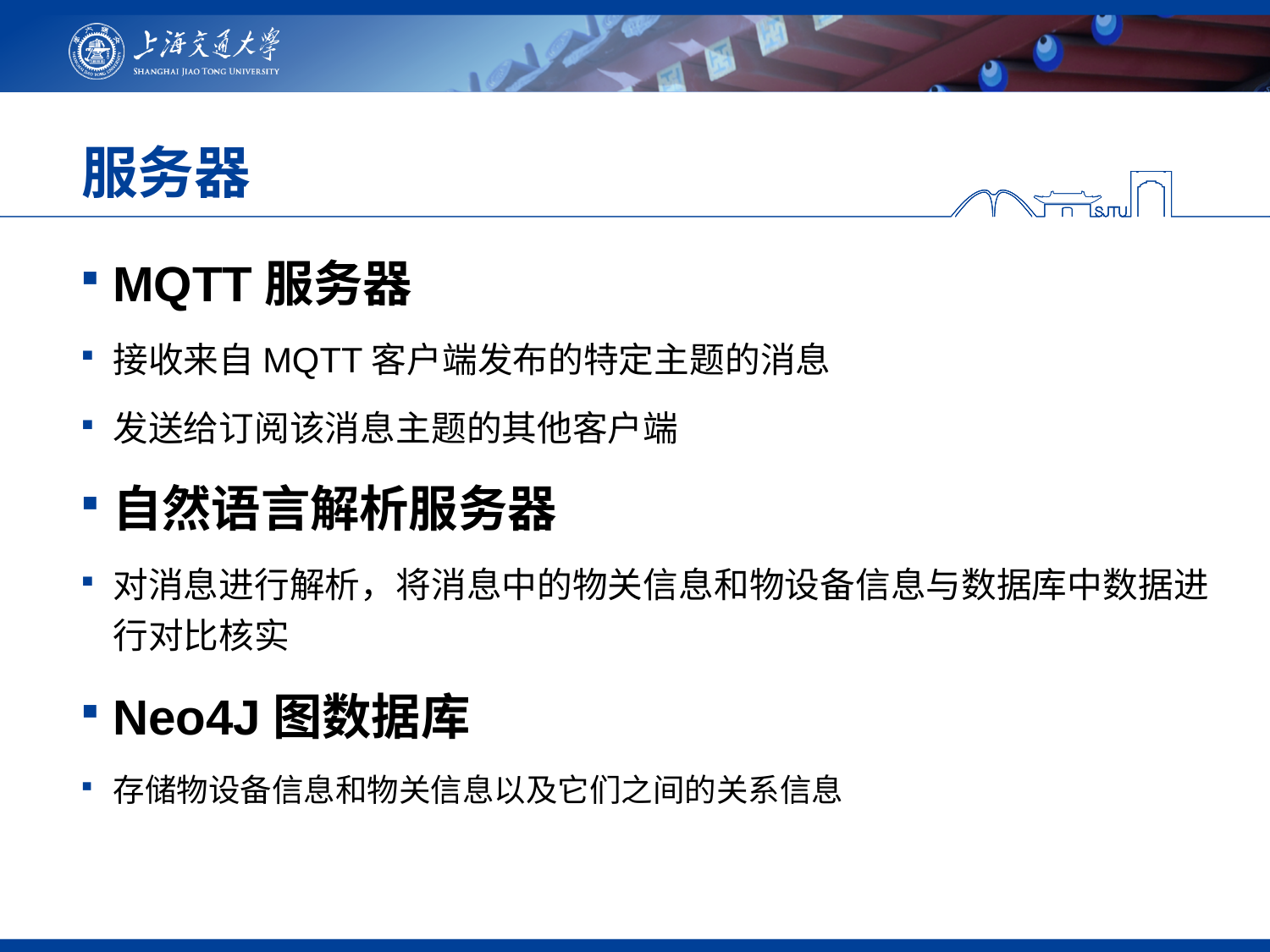

# 服务器
MQTT服务器
接收来自MQTT客户端发布的特定主题的消息
发送给订阅该消息主题的其他客户端
自然语言解析服务器
对消息进行解析，将消息中的物关信息和物设备信息与数据库中数据进行对比核实
Neo4J图数据库
存储物设备信息和物关信息以及它们之间的关系信息